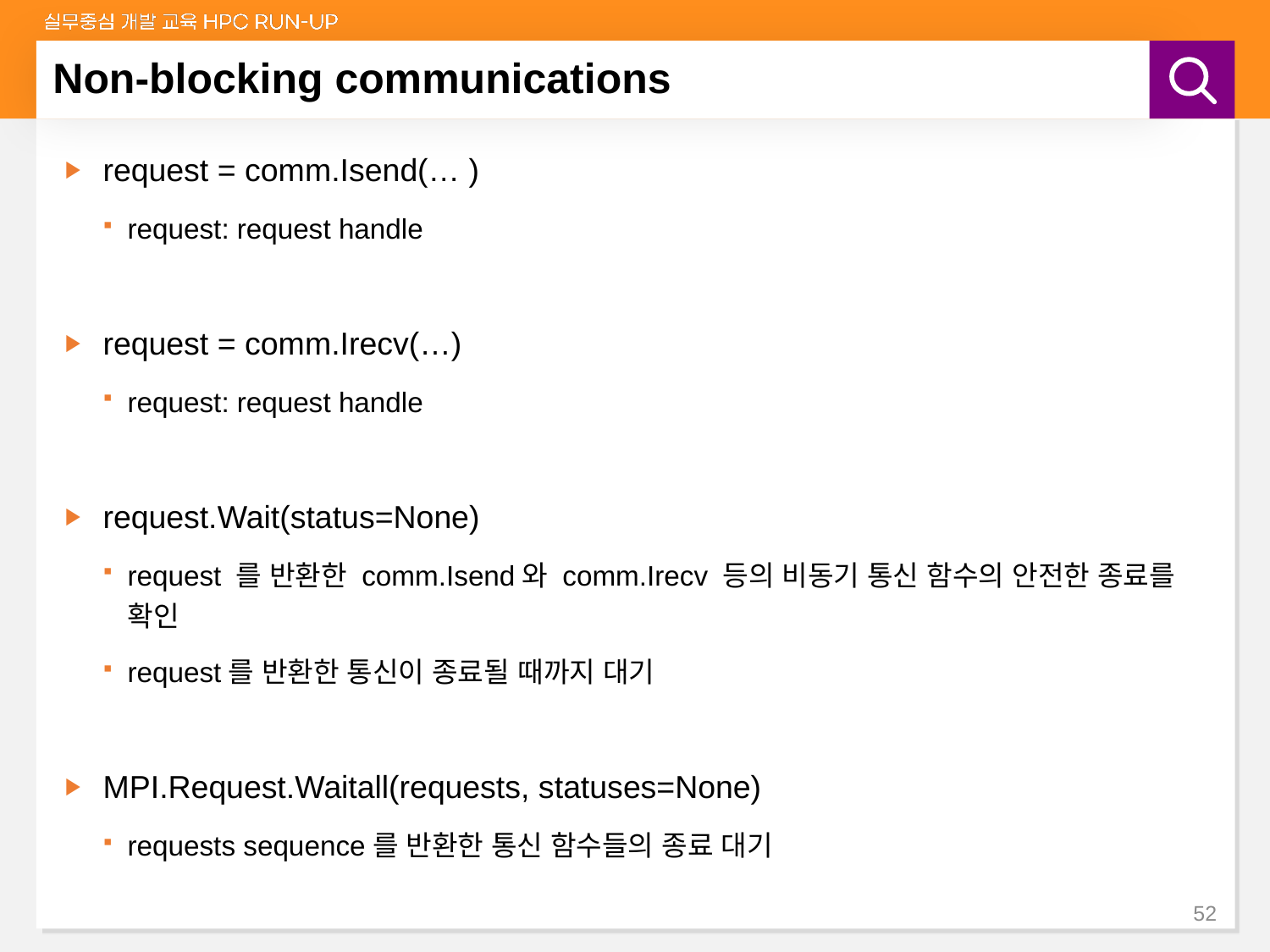

# Non-blocking communications
request = comm.Isend(… )
request: request handle

request = comm.Irecv(…)
request: request handle

request.Wait(status=None)
request 를 반환한 comm.Isend와 comm.Irecv 등의 비동기 통신 함수의 안전한 종료를 확인
request를 반환한 통신이 종료될 때까지 대기

MPI.Request.Waitall(requests, statuses=None)
requests sequence를 반환한 통신 함수들의 종료 대기

52